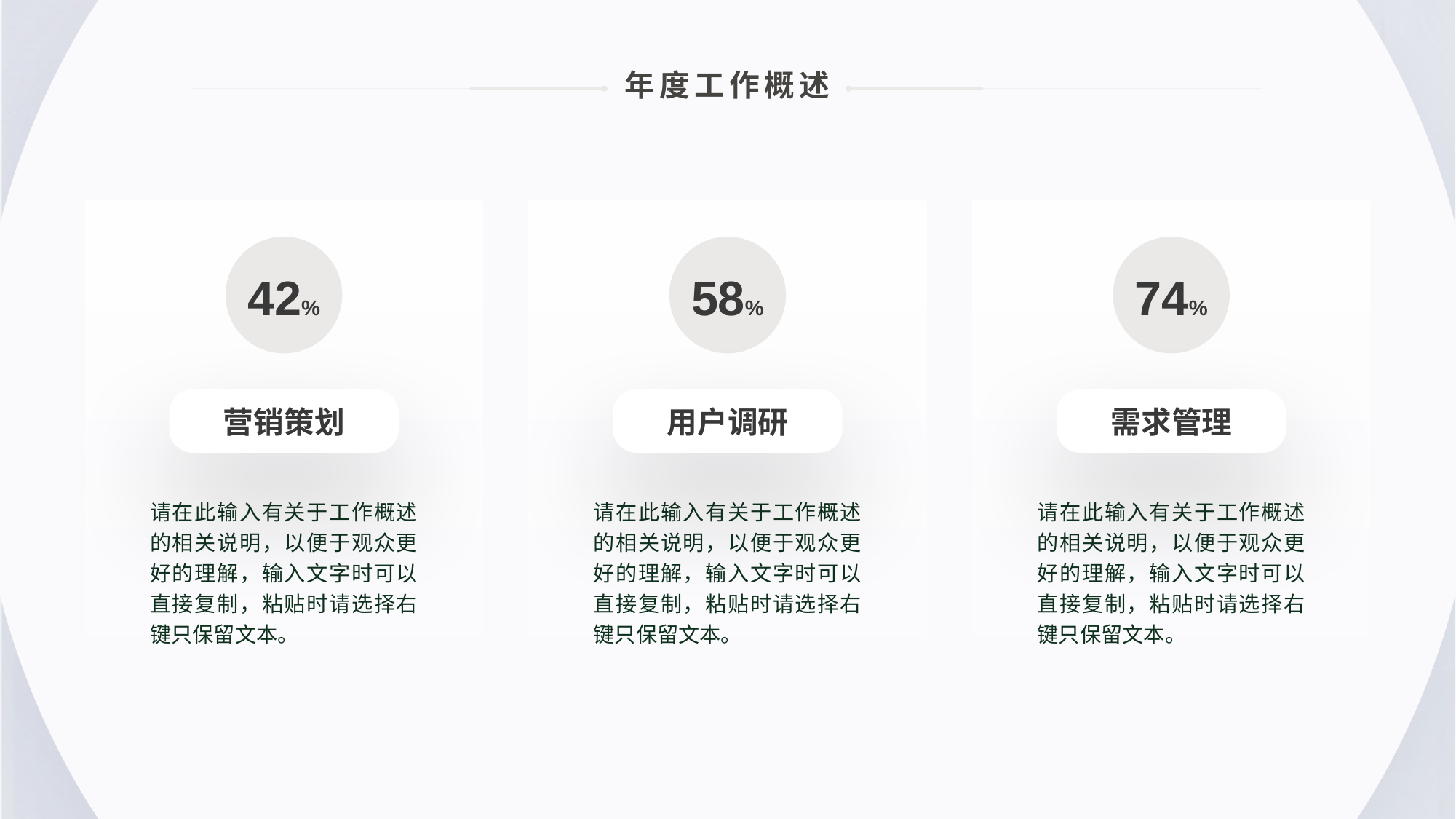

01
年度工作概述

42%
58%
74%

营销策划
用户调研
需求管理
请在此输入有关于工作概述的相关说明，以便于观众更好的理解，输入文字时可以直接复制，粘贴时请选择右键只保留文本。
请在此输入有关于工作概述的相关说明，以便于观众更好的理解，输入文字时可以直接复制，粘贴时请选择右键只保留文本。
请在此输入有关于工作概述的相关说明，以便于观众更好的理解，输入文字时可以直接复制，粘贴时请选择右键只保留文本。